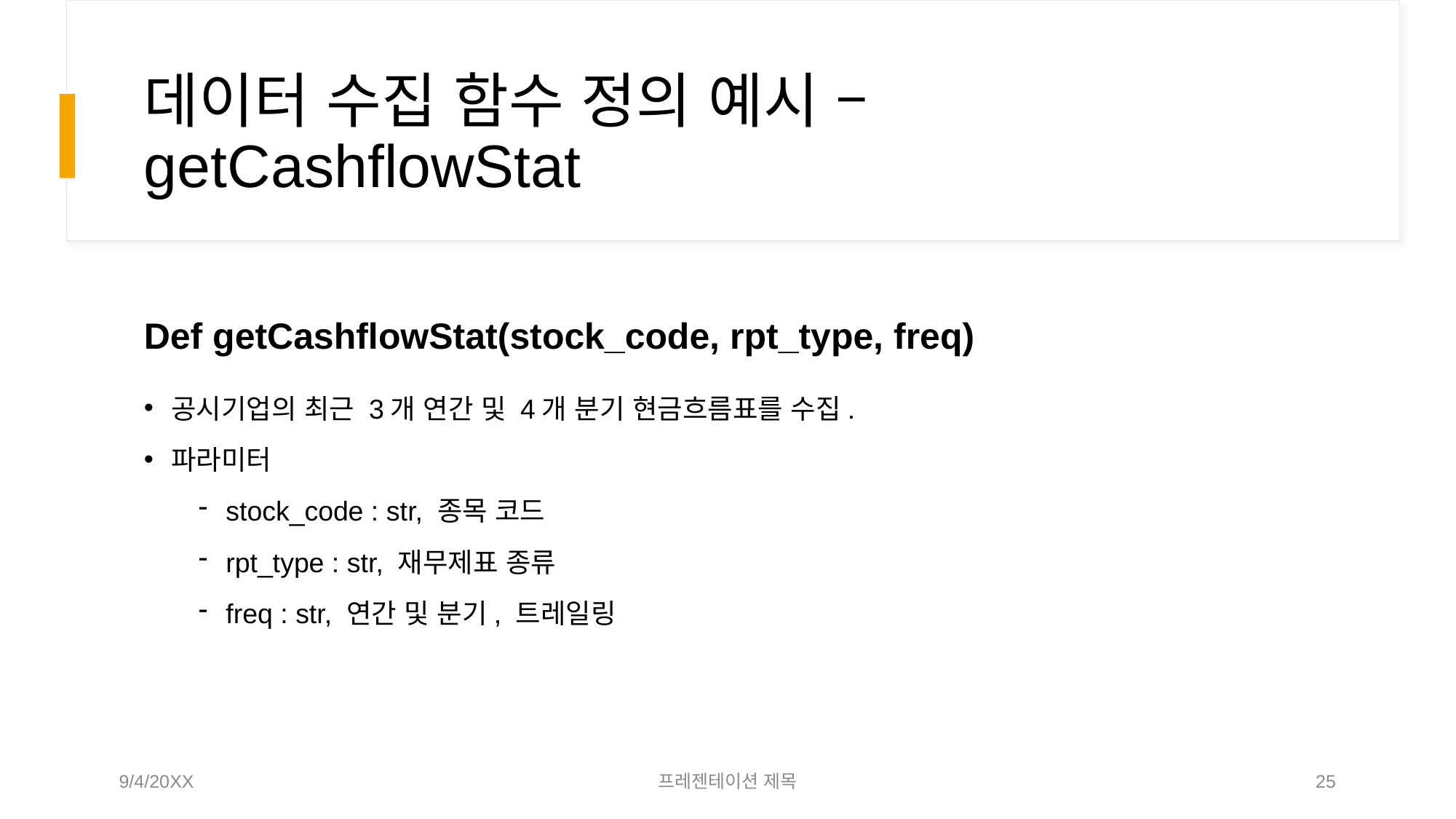

# 데이터 수집 함수 정의 예시 – getCashflowStat
Def getCashflowStat(stock_code, rpt_type, freq)
공시기업의 최근 3개 연간 및 4개 분기 현금흐름표를 수집.
파라미터
stock_code : str, 종목 코드
rpt_type : str, 재무제표 종류
freq : str, 연간 및 분기, 트레일링
9/4/20XX
프레젠테이션 제목
25